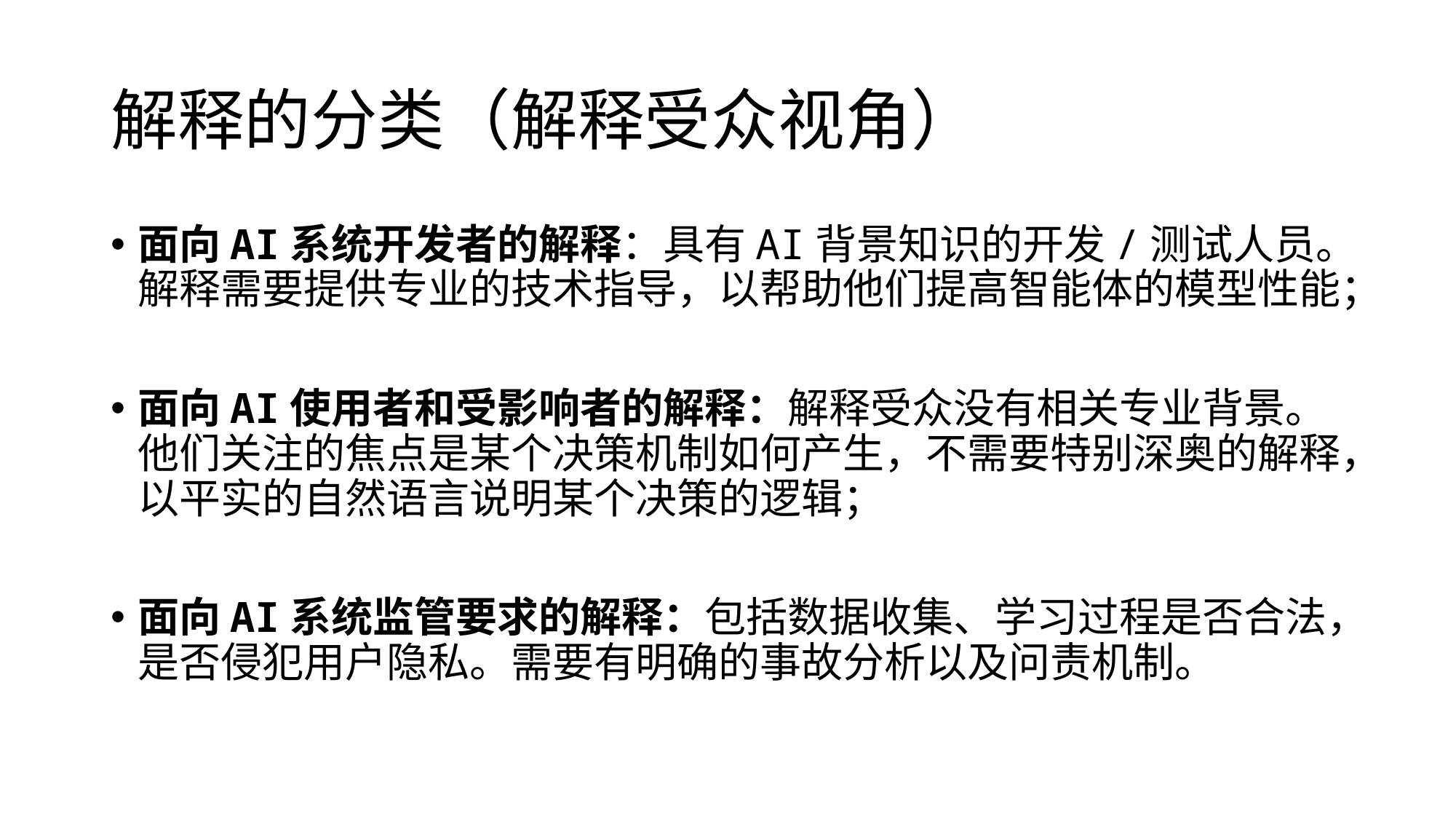

# 解释的分类（解释受众视角）
面向AI系统开发者的解释：具有AI背景知识的开发/测试人员。解释需要提供专业的技术指导，以帮助他们提高智能体的模型性能；

面向AI使用者和受影响者的解释：解释受众没有相关专业背景。他们关注的焦点是某个决策机制如何产生，不需要特别深奥的解释，以平实的自然语言说明某个决策的逻辑；

面向AI系统监管要求的解释：包括数据收集、学习过程是否合法，是否侵犯用户隐私。需要有明确的事故分析以及问责机制。